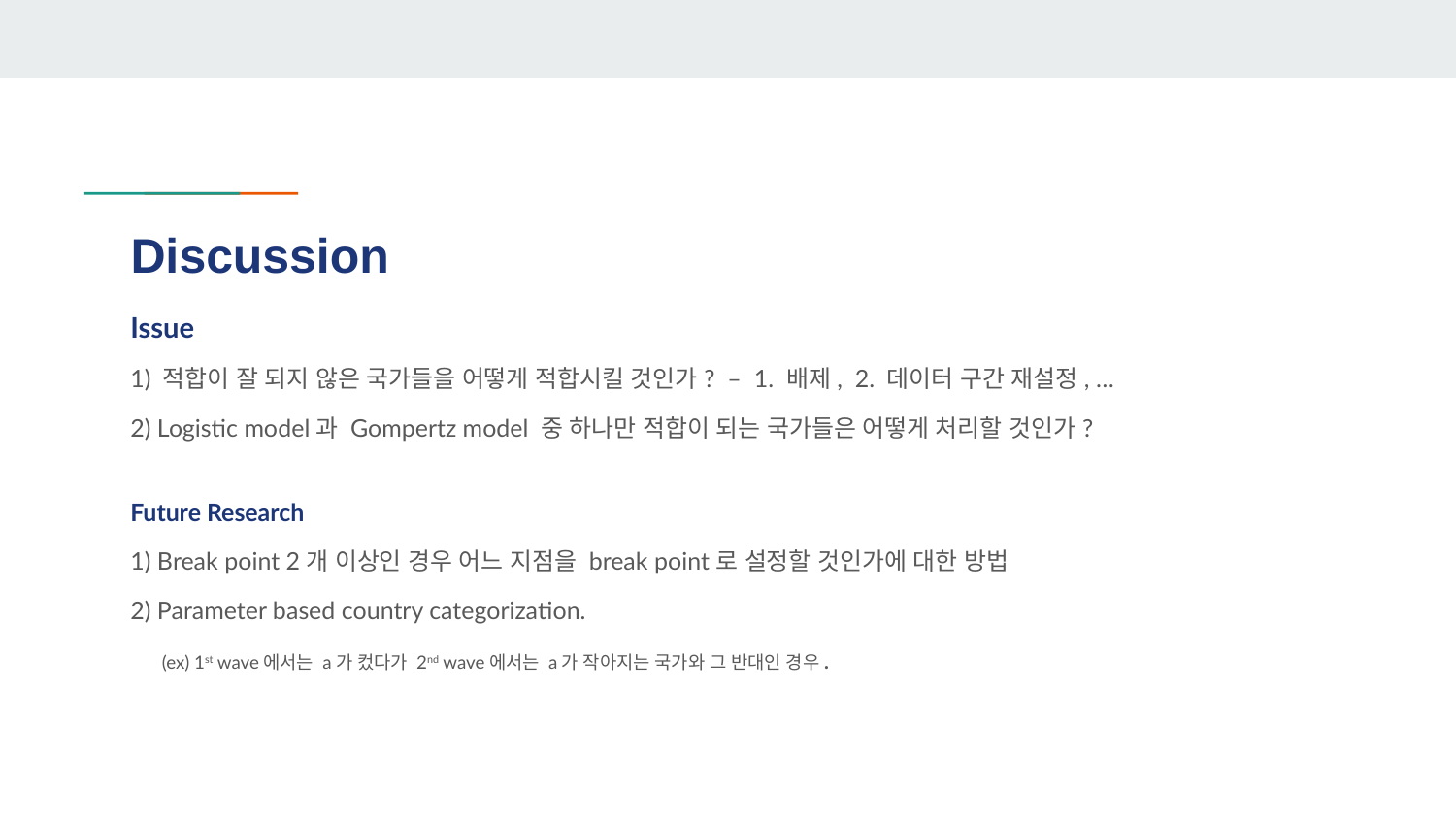

# Discussion
Issue
1) 적합이 잘 되지 않은 국가들을 어떻게 적합시킬 것인가?  –  1. 배제,  2. 데이터 구간 재설정, …
2) Logistic model과 Gompertz model 중 하나만 적합이 되는 국가들은 어떻게 처리할 것인가?
Future Research
1) Break point 2개 이상인 경우 어느 지점을 break point로 설정할 것인가에 대한 방법
2) Parameter based country categorization.
     (ex) 1st wave에서는 a가 컸다가 2nd wave에서는 a가 작아지는 국가와 그 반대인 경우.